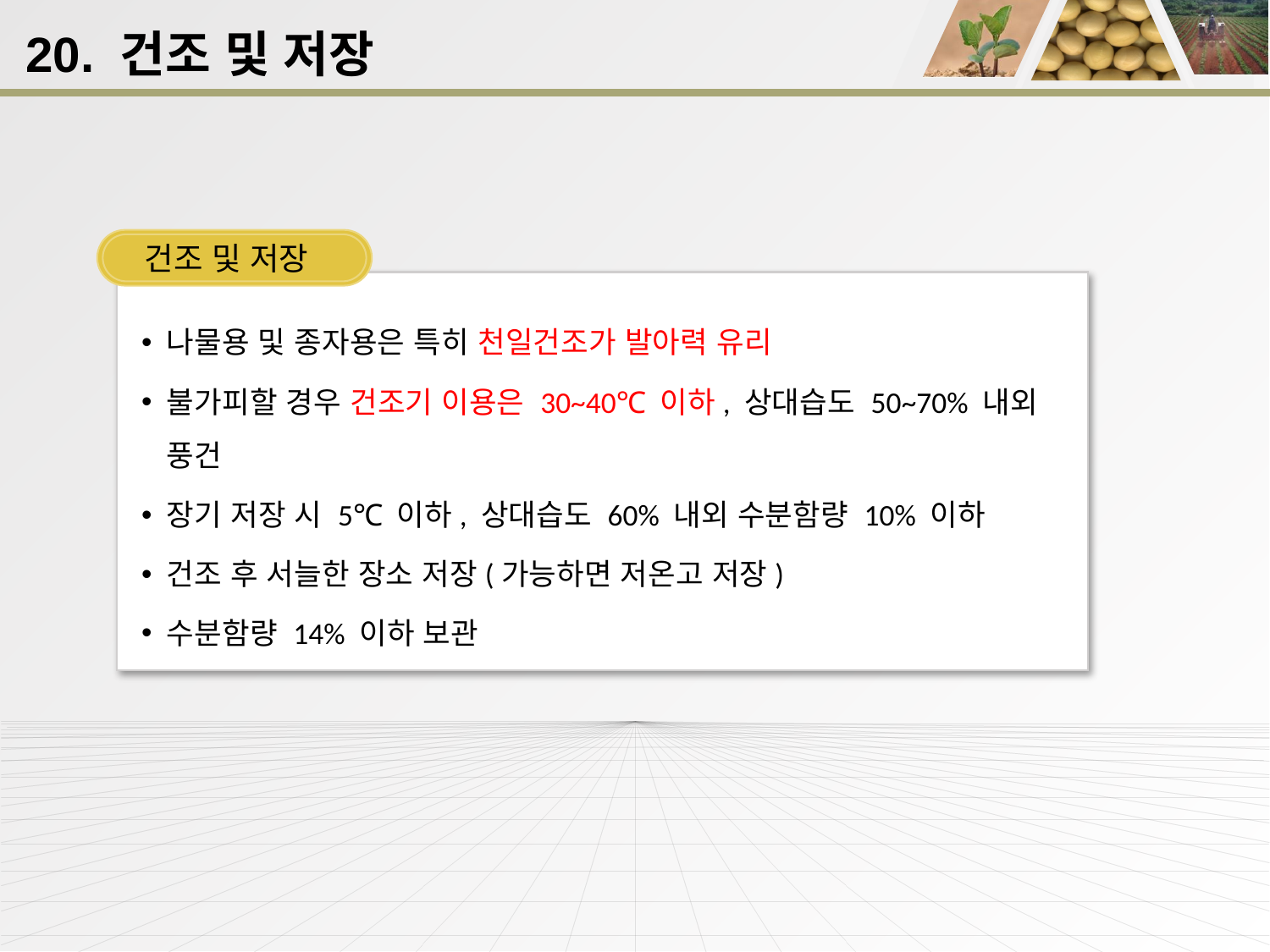

20. 건조 및 저장

건조 및 저장
나물용 및 종자용은 특히 천일건조가 발아력 유리
불가피할 경우 건조기 이용은 30~40℃ 이하, 상대습도 50~70% 내외 풍건
장기 저장 시 5℃ 이하, 상대습도 60% 내외 수분함량 10% 이하
건조 후 서늘한 장소 저장(가능하면 저온고 저장)
수분함량 14% 이하 보관